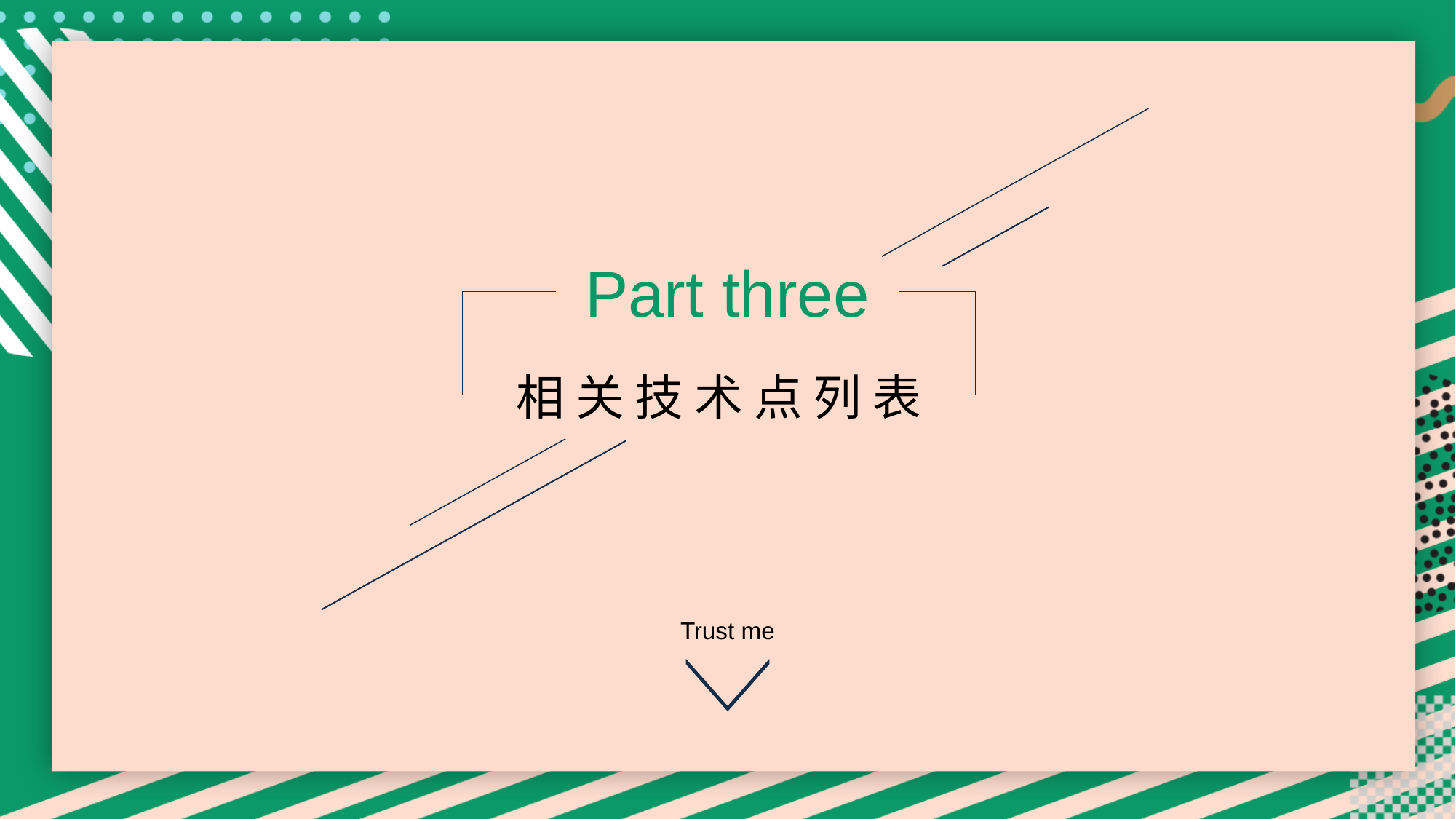

Part three
相 关 技 术 点 列 表
Trust me